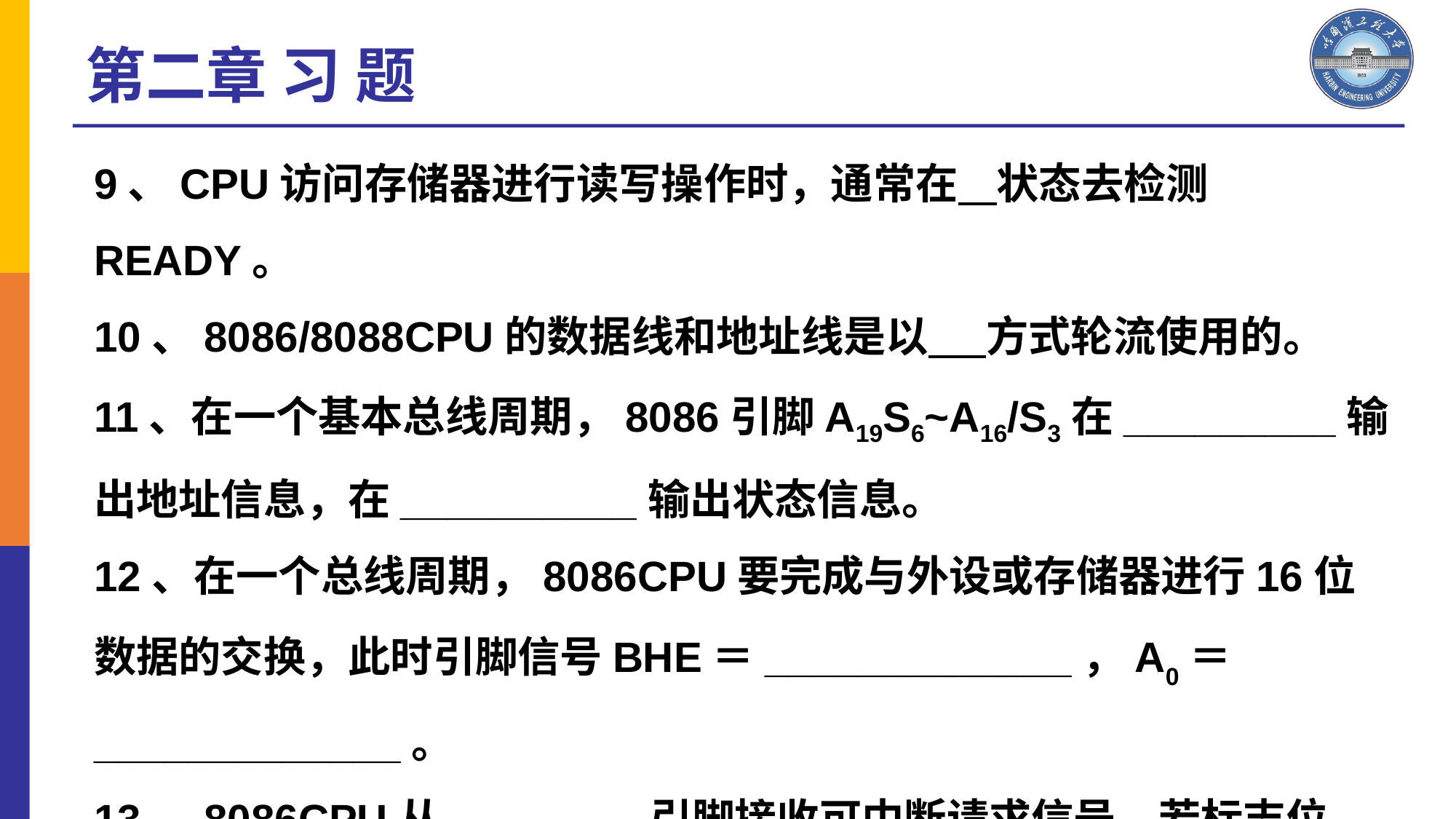

第二章 习 题
9、CPU访问存储器进行读写操作时，通常在    状态去检测READY。
10、8086/8088CPU的数据线和地址线是以      方式轮流使用的。
11、在一个基本总线周期，8086引脚A19S6~A16/S3在_________输出地址信息，在__________输出状态信息。
12、在一个总线周期，8086CPU要完成与外设或存储器进行16位数据的交换，此时引脚信号BHE＝_____________，A0＝_____________。
13、8086CPU从________引脚接收可中断请求信号，若标志位IF=1，则CPU在结束当前指令后，从________引脚发出中断响应信号。